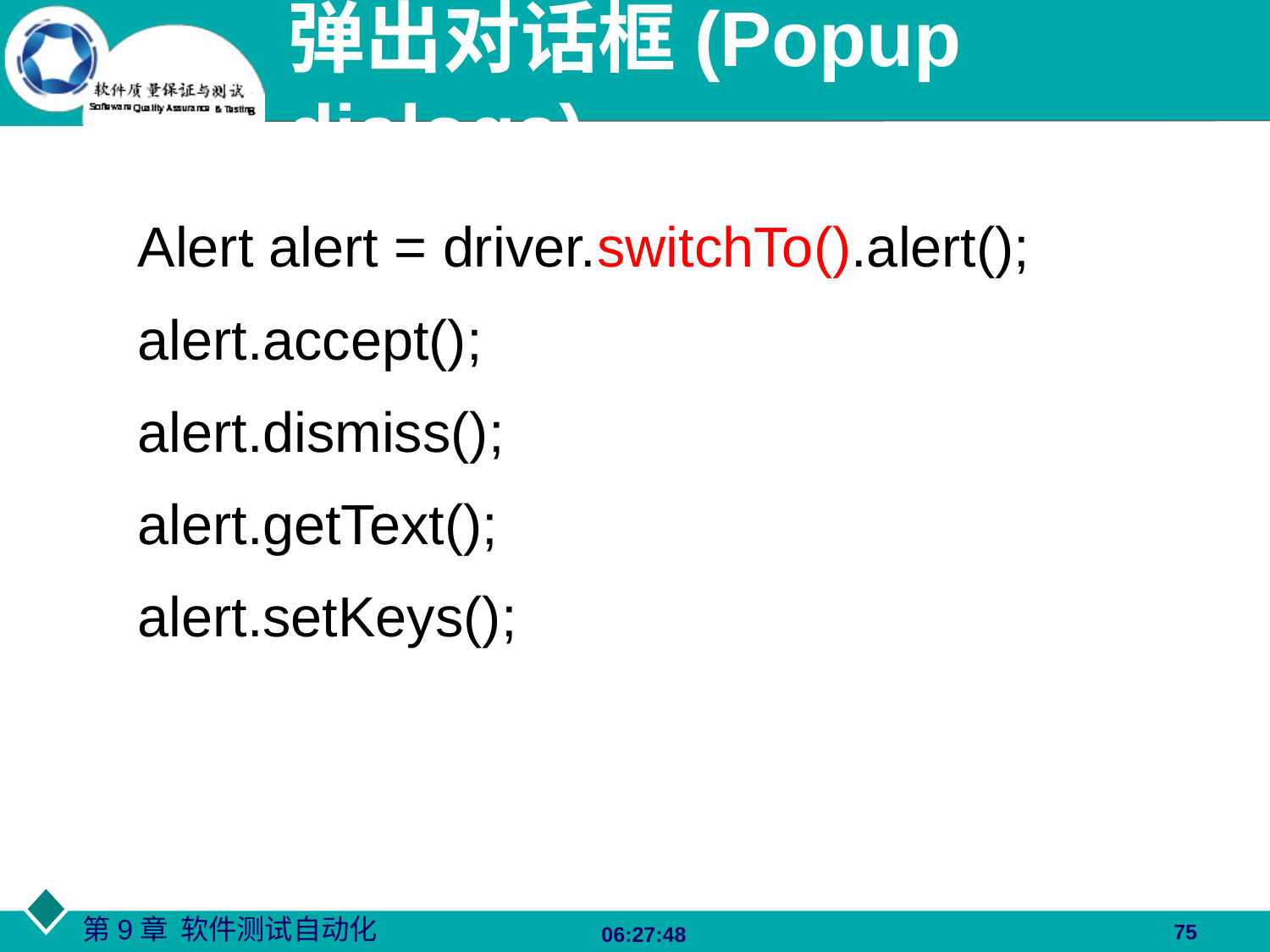

# 弹出对话框(Popup dialogs)
Alert alert = driver.switchTo().alert();
alert.accept();
alert.dismiss();
alert.getText();
alert.setKeys();
75
06:27:48